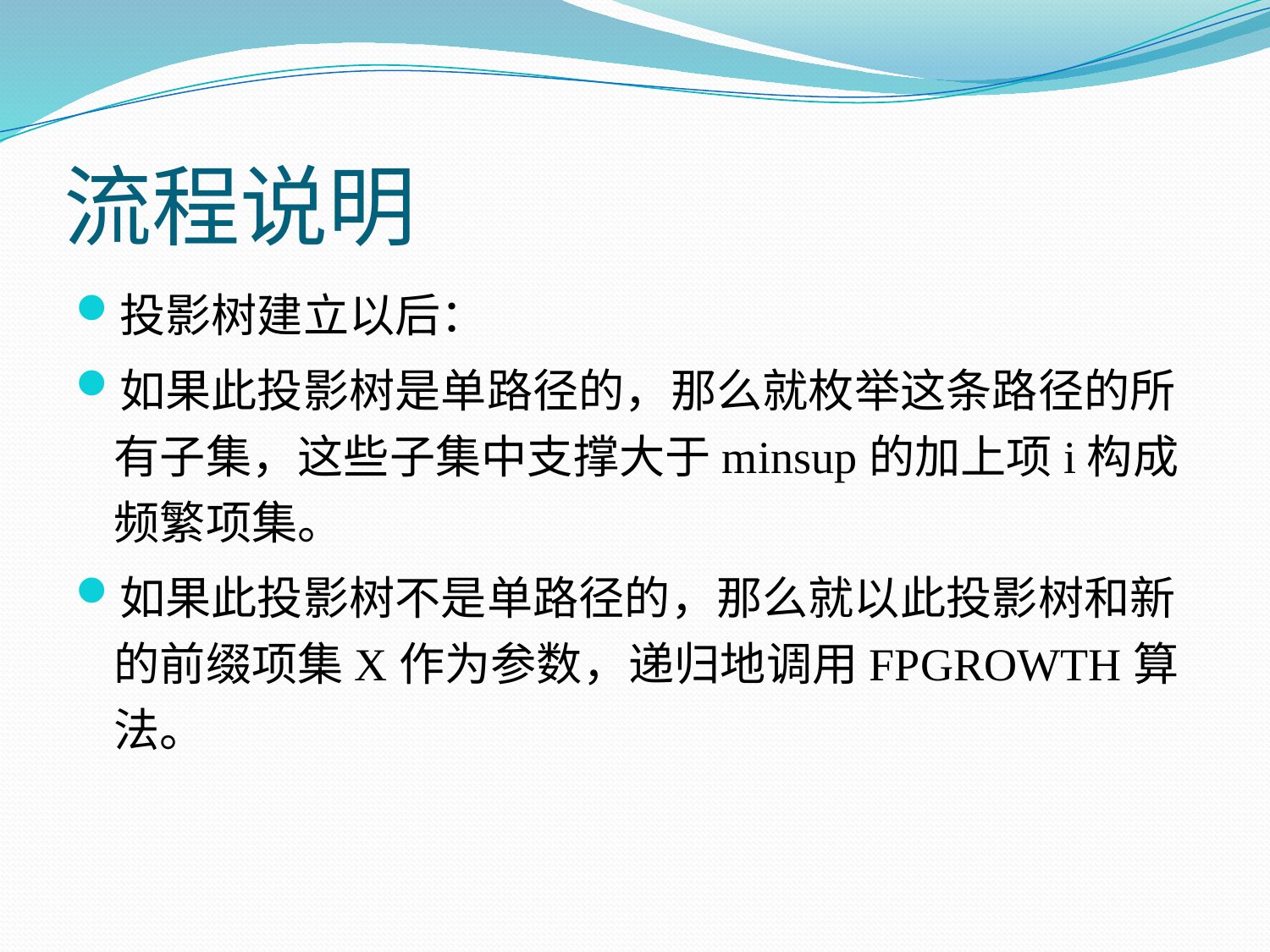

# 流程说明
投影树建立以后：
如果此投影树是单路径的，那么就枚举这条路径的所有子集，这些子集中支撑大于minsup的加上项i构成频繁项集。
如果此投影树不是单路径的，那么就以此投影树和新的前缀项集X作为参数，递归地调用FPGROWTH算法。